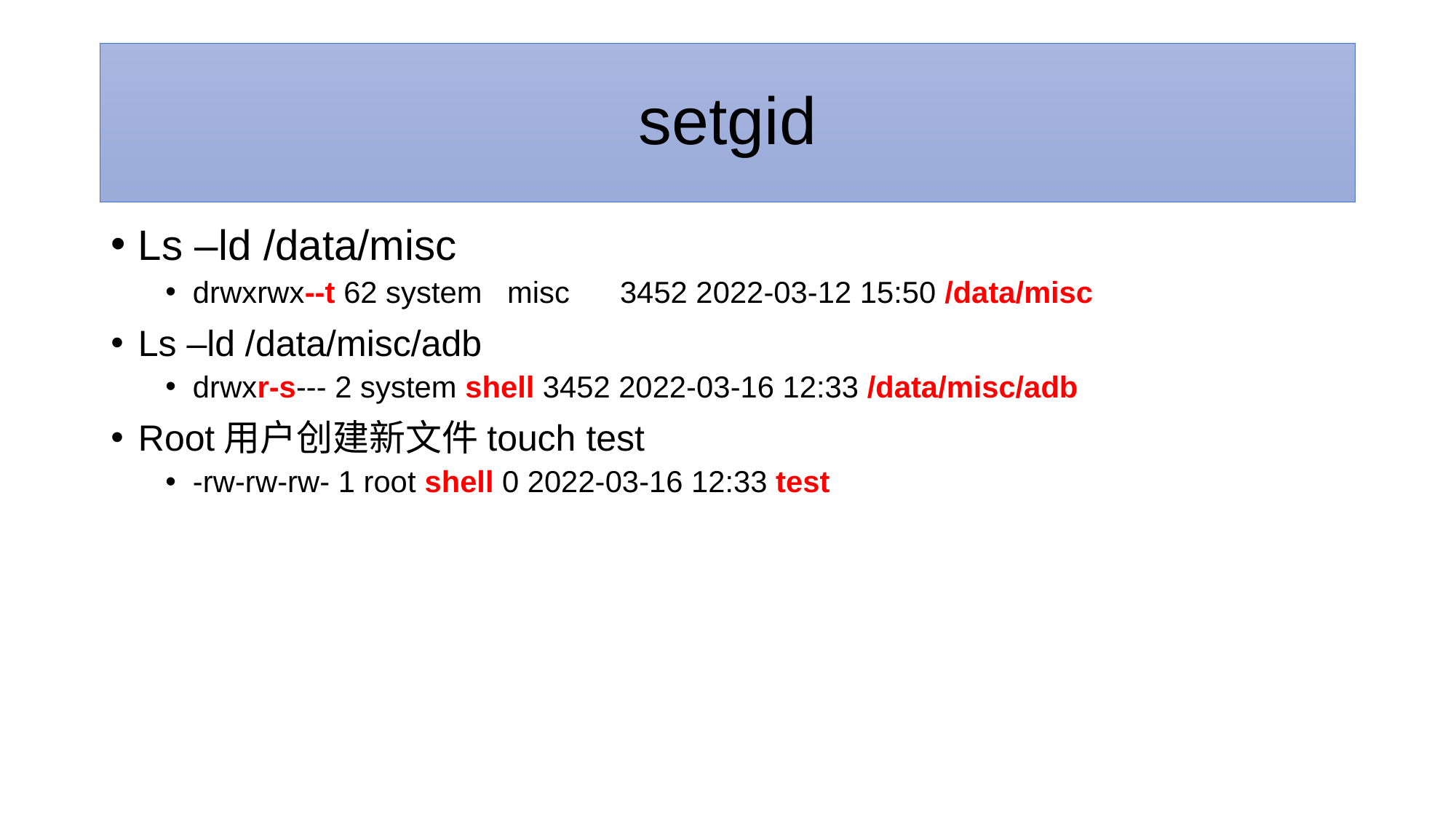

# setgid
Ls –ld /data/misc
drwxrwx--t 62 system   misc      3452 2022-03-12 15:50 /data/misc
Ls –ld /data/misc/adb
drwxr-s--- 2 system shell 3452 2022-03-16 12:33 /data/misc/adb
Root用户创建新文件touch test
-rw-rw-rw- 1 root shell 0 2022-03-16 12:33 test